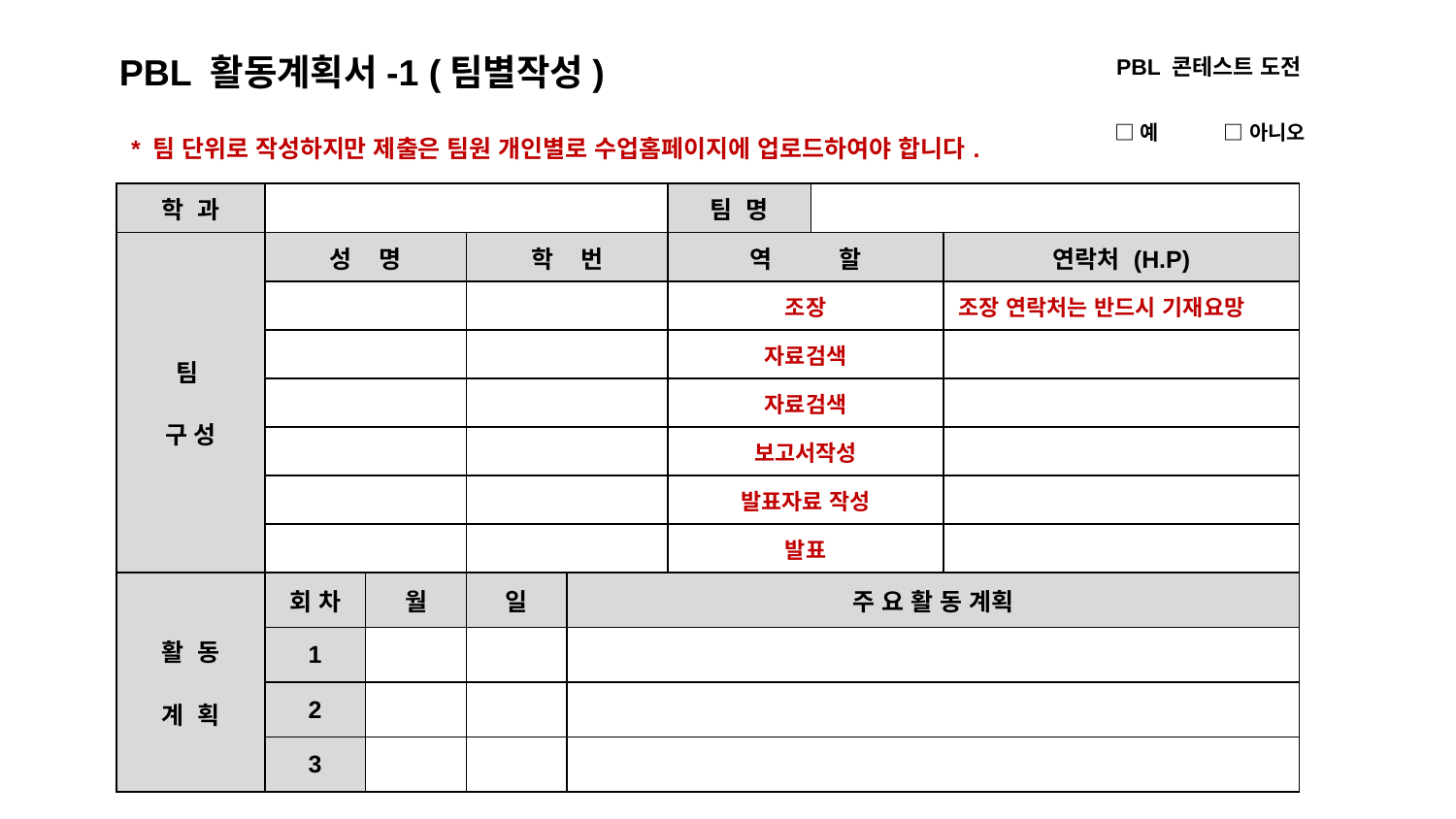

| PBL 콘테스트 도전 |  |
| --- | --- |
| □예 | □아니오 |
PBL 활동계획서-1 (팀별작성)
| \* 팀 단위로 작성하지만 제출은 팀원 개인별로 수업홈페이지에 업로드하여야 합니다. |  |  |  |  |  |  |  |
| --- | --- | --- | --- | --- | --- | --- | --- |
| 학 과 |  |  |  |  | 팀 명 |  |  |
| 팀 구 성 | 성 명 |  | 학 번 |  | 역 할 |  | 연락처 (H.P) |
|  |  |  |  |  | 조장 |  | 조장 연락처는 반드시 기재요망 |
|  |  |  |  |  | 자료검색 |  |  |
|  |  |  |  |  | 자료검색 |  |  |
|  |  |  |  |  | 보고서작성 |  |  |
|  |  |  |  |  | 발표자료 작성 |  |  |
|  |  |  |  |  | 발표 |  |  |
| 활 동 계 획 | 회 차 | 월 | 일 | 주 요 활 동 계획 |  |  |  |
|  | 1 |  |  |  |  |  |  |
|  | 2 |  |  |  |  |  |  |
|  | 3 |  |  |  |  |  |  |